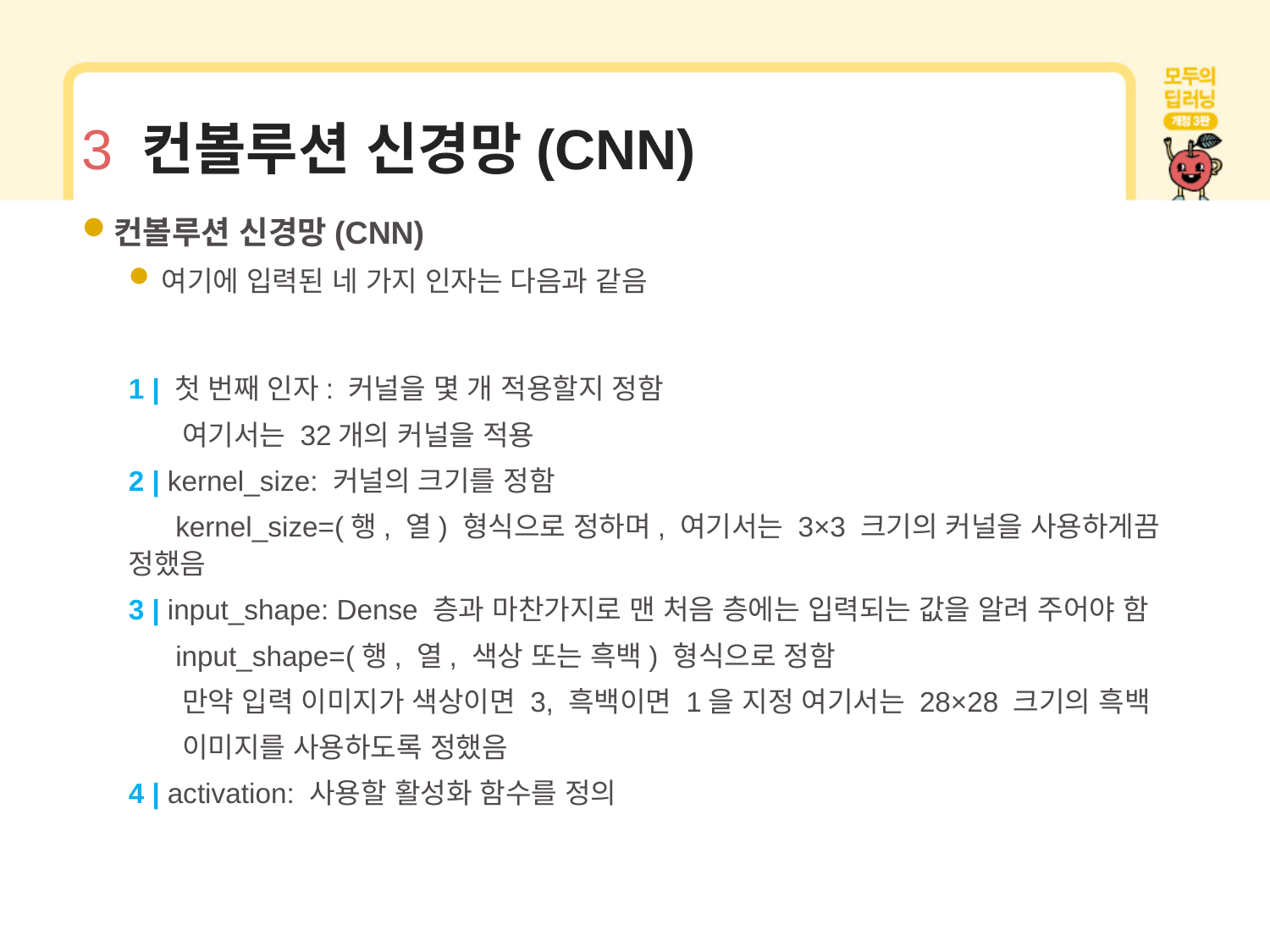

# 3 컨볼루션 신경망(CNN)
컨볼루션 신경망(CNN)
여기에 입력된 네 가지 인자는 다음과 같음

1 | 첫 번째 인자: 커널을 몇 개 적용할지 정함
      여기서는 32개의 커널을 적용
2 | kernel_size: 커널의 크기를 정함
      kernel_size=(행, 열) 형식으로 정하며, 여기서는 3×3 크기의 커널을 사용하게끔 정했음
3 | input_shape: Dense 층과 마찬가지로 맨 처음 층에는 입력되는 값을 알려 주어야 함
      input_shape=(행, 열, 색상 또는 흑백) 형식으로 정함
      만약 입력 이미지가 색상이면 3, 흑백이면 1을 지정 여기서는 28×28 크기의 흑백
      이미지를 사용하도록 정했음
4 | activation: 사용할 활성화 함수를 정의